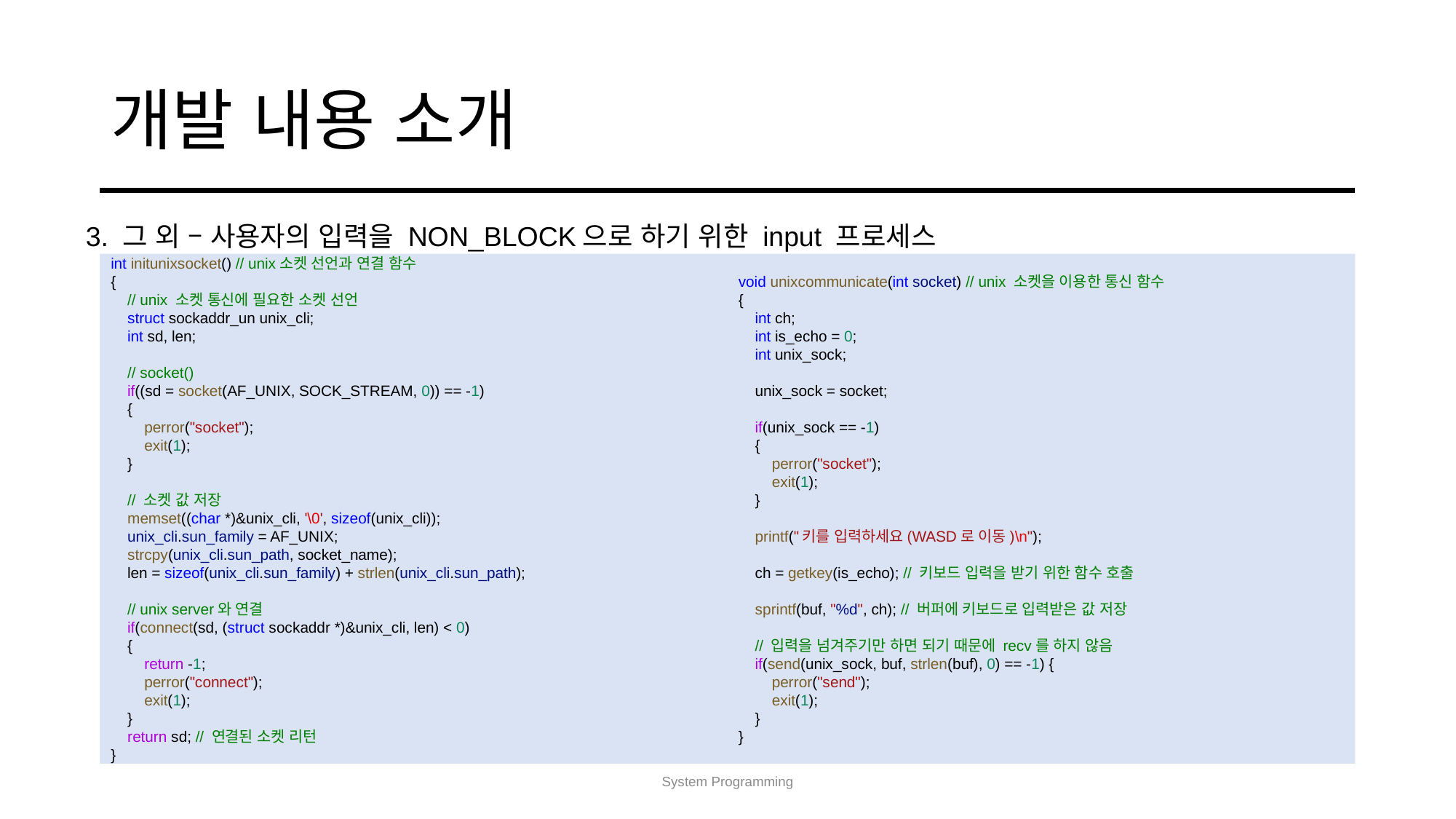

# 개발 내용 소개
3. 그 외 – 사용자의 입력을 NON_BLOCK으로 하기 위한 input 프로세스
void unixcommunicate(int socket) // unix 소켓을 이용한 통신 함수
{
    int ch;
    int is_echo = 0;
    int unix_sock;
    unix_sock = socket;
    if(unix_sock == -1)
    {
        perror("socket");
        exit(1);
    }
    printf("키를 입력하세요(WASD로 이동)\n");
    ch = getkey(is_echo); // 키보드 입력을 받기 위한 함수 호출

    sprintf(buf, "%d", ch); // 버퍼에 키보드로 입력받은 값 저장
    // 입력을 넘겨주기만 하면 되기 때문에 recv를 하지 않음
    if(send(unix_sock, buf, strlen(buf), 0) == -1) {
        perror("send");
        exit(1);
    }
}
int initunixsocket() // unix소켓 선언과 연결 함수
{
    // unix 소켓 통신에 필요한 소켓 선언
    struct sockaddr_un unix_cli;
    int sd, len;
    // socket()
    if((sd = socket(AF_UNIX, SOCK_STREAM, 0)) == -1)
    {
        perror("socket");
        exit(1);
    }
    // 소켓 값 저장
    memset((char *)&unix_cli, '\0', sizeof(unix_cli));
    unix_cli.sun_family = AF_UNIX;
    strcpy(unix_cli.sun_path, socket_name);
    len = sizeof(unix_cli.sun_family) + strlen(unix_cli.sun_path);
    // unix server와 연결
    if(connect(sd, (struct sockaddr *)&unix_cli, len) < 0)
    {
        return -1;
        perror("connect");
        exit(1);
    }
    return sd; // 연결된 소켓 리턴
}
System Programming